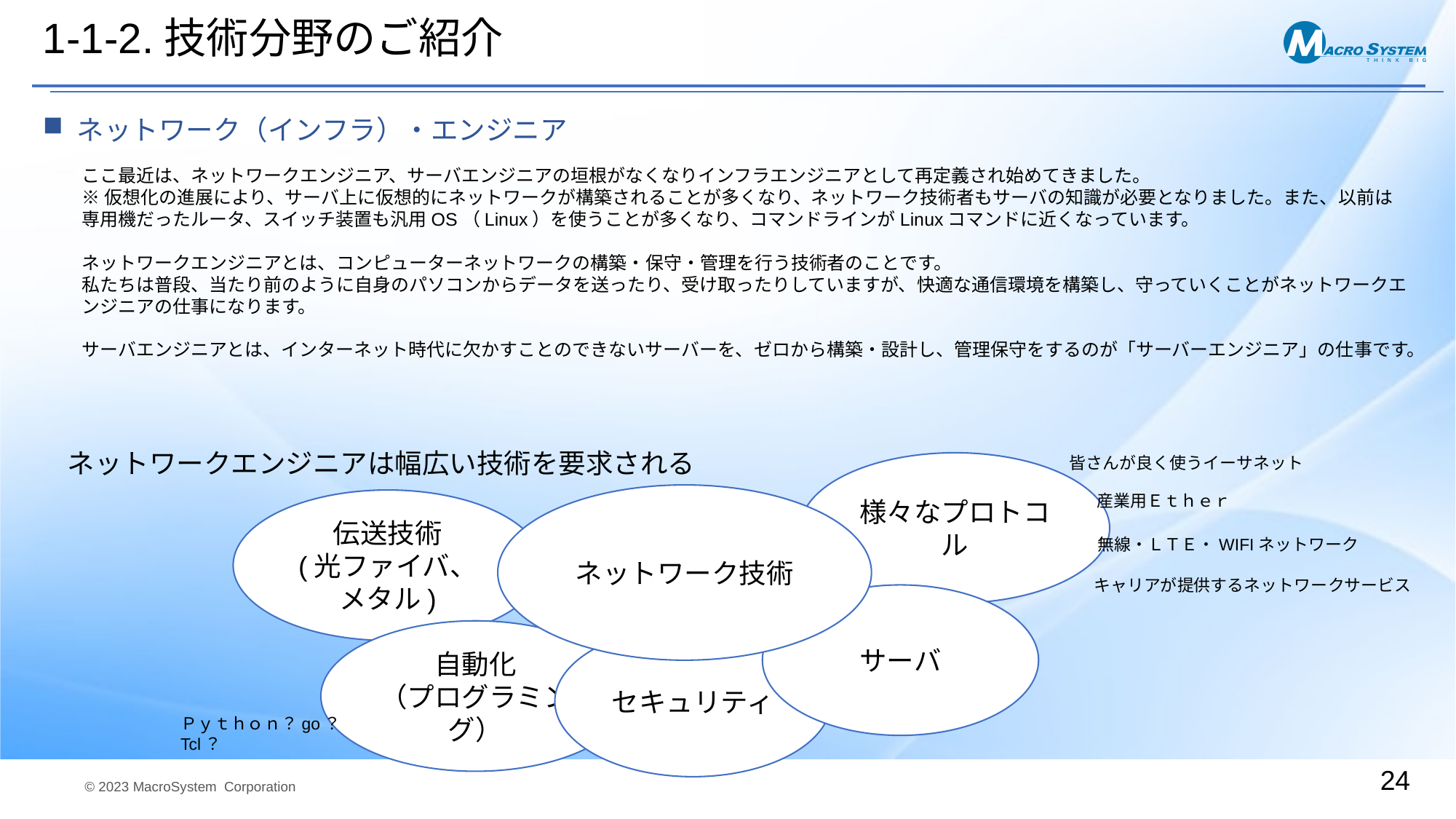

# 1-1-2.技術分野のご紹介
ネットワーク（インフラ）・エンジニア
ここ最近は、ネットワークエンジニア、サーバエンジニアの垣根がなくなりインフラエンジニアとして再定義され始めてきました。
※仮想化の進展により、サーバ上に仮想的にネットワークが構築されることが多くなり、ネットワーク技術者もサーバの知識が必要となりました。また、以前は専用機だったルータ、スイッチ装置も汎用OS（Linux）を使うことが多くなり、コマンドラインがLinuxコマンドに近くなっています。

ネットワークエンジニアとは、コンピューターネットワークの構築・保守・管理を行う技術者のことです。
私たちは普段、当たり前のように自身のパソコンからデータを送ったり、受け取ったりしていますが、快適な通信環境を構築し、守っていくことがネットワークエンジニアの仕事になります。

サーバエンジニアとは、インターネット時代に欠かすことのできないサーバーを、ゼロから構築・設計し、管理保守をするのが「サーバーエンジニア」の仕事です。
ネットワークエンジニアは幅広い技術を要求される
皆さんが良く使うイーサネット
様々なプロトコル
ネットワーク技術
産業用Ｅｔｈｅｒ
伝送技術
(光ファイバ、メタル)
無線・ＬＴＥ・WIFIネットワーク
キャリアが提供するネットワークサービス
サーバ
自動化
（プログラミング）
セキュリティ
Ｐｙｔｈｏｎ？go？
Tcl？